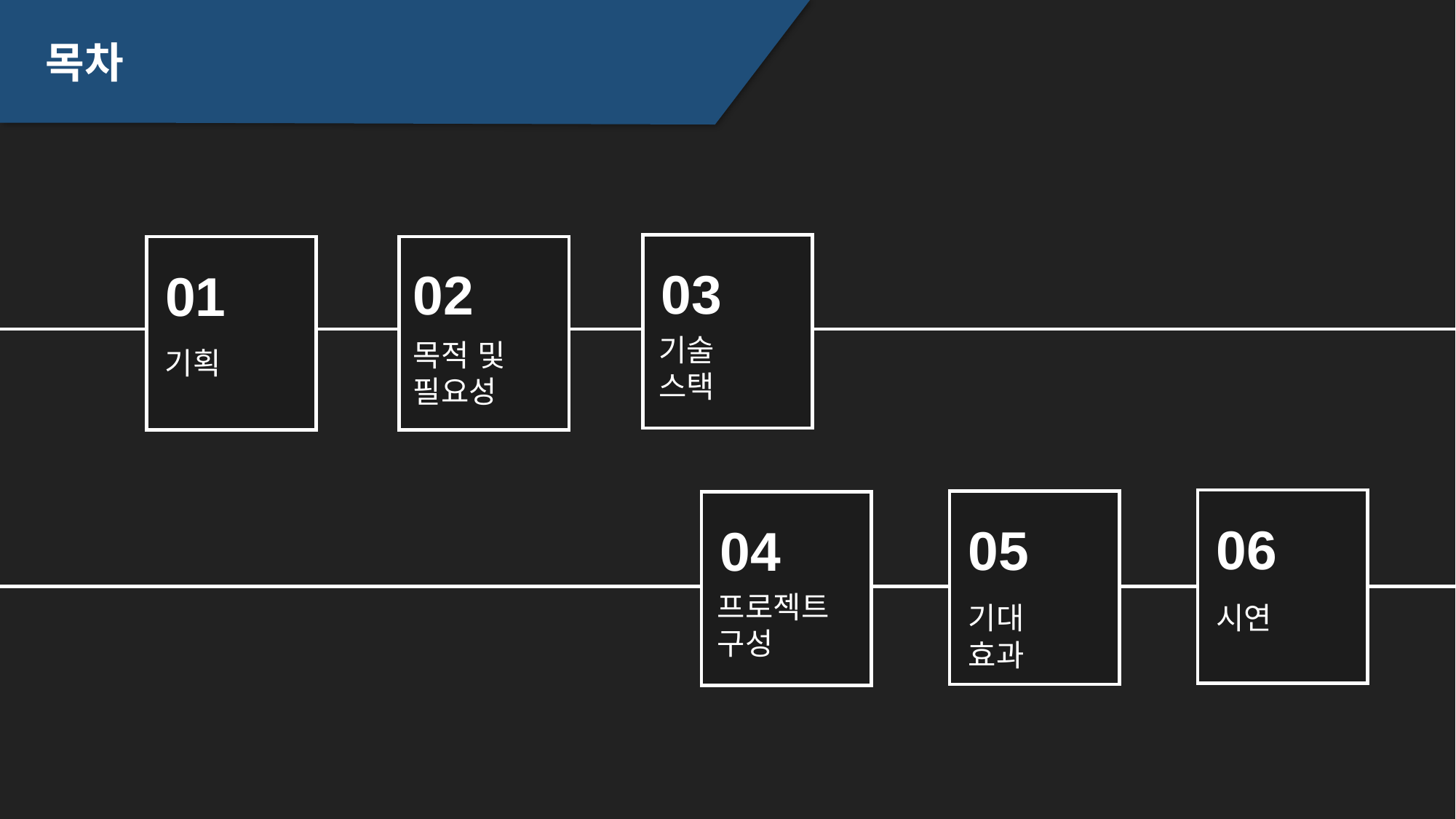

목차

03

01

02
기술
스택
목적 및
필요성
기획

06

05

04
프로젝트
구성
시연
기대
효과